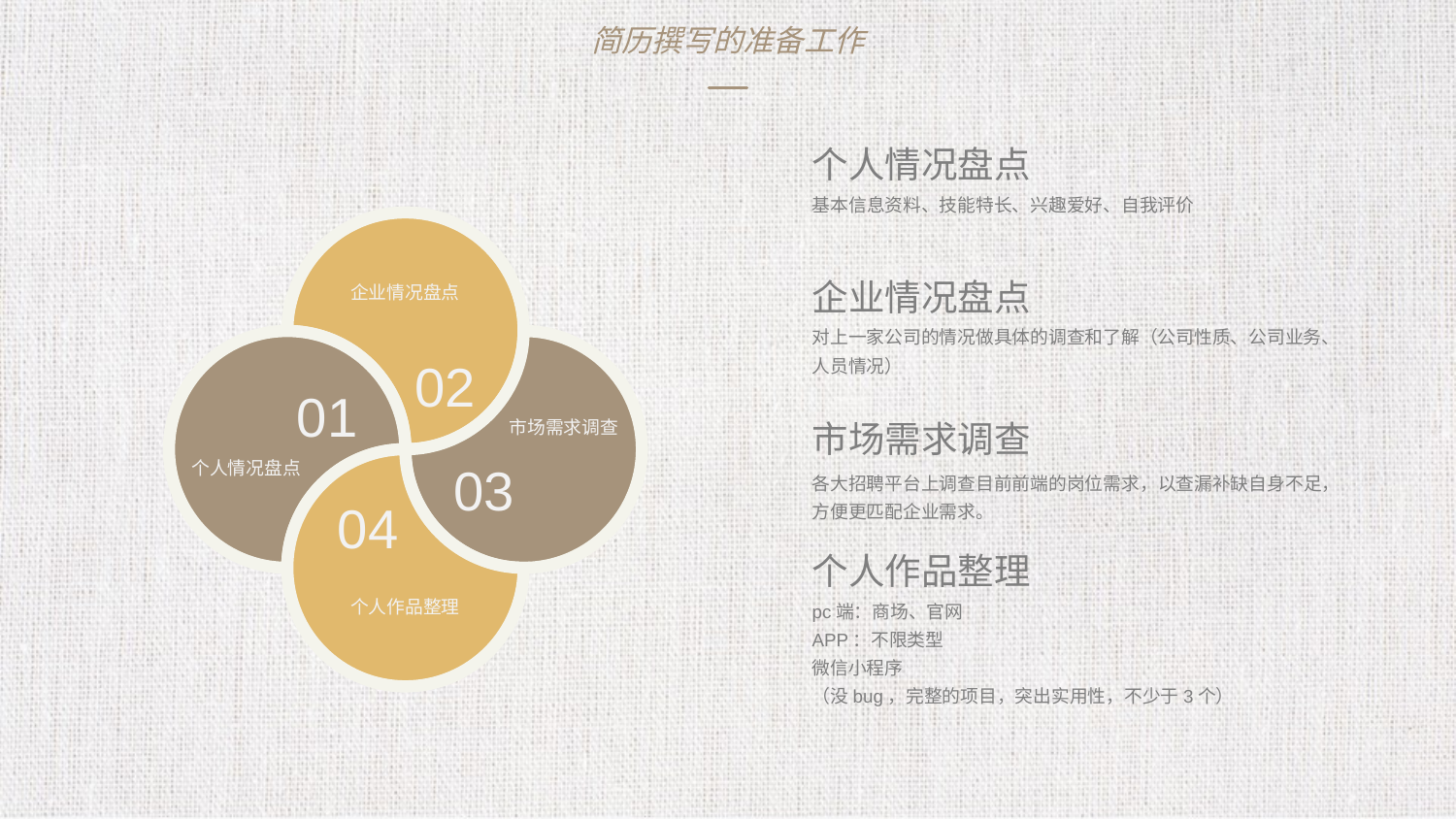

简历撰写的准备工作
个人情况盘点
基本信息资料、技能特长、兴趣爱好、自我评价

企业情况盘点
企业情况盘点
对上一家公司的情况做具体的调查和了解（公司性质、公司业务、人员情况）

02
01
市场需求调查
市场需求调查

个人情况盘点
03
各大招聘平台上调查目前前端的岗位需求，以查漏补缺自身不足，方便更匹配企业需求。
04
个人作品整理
pc端：商场、官网
APP：不限类型
微信小程序
（没bug，完整的项目，突出实用性，不少于3个）
个人作品整理